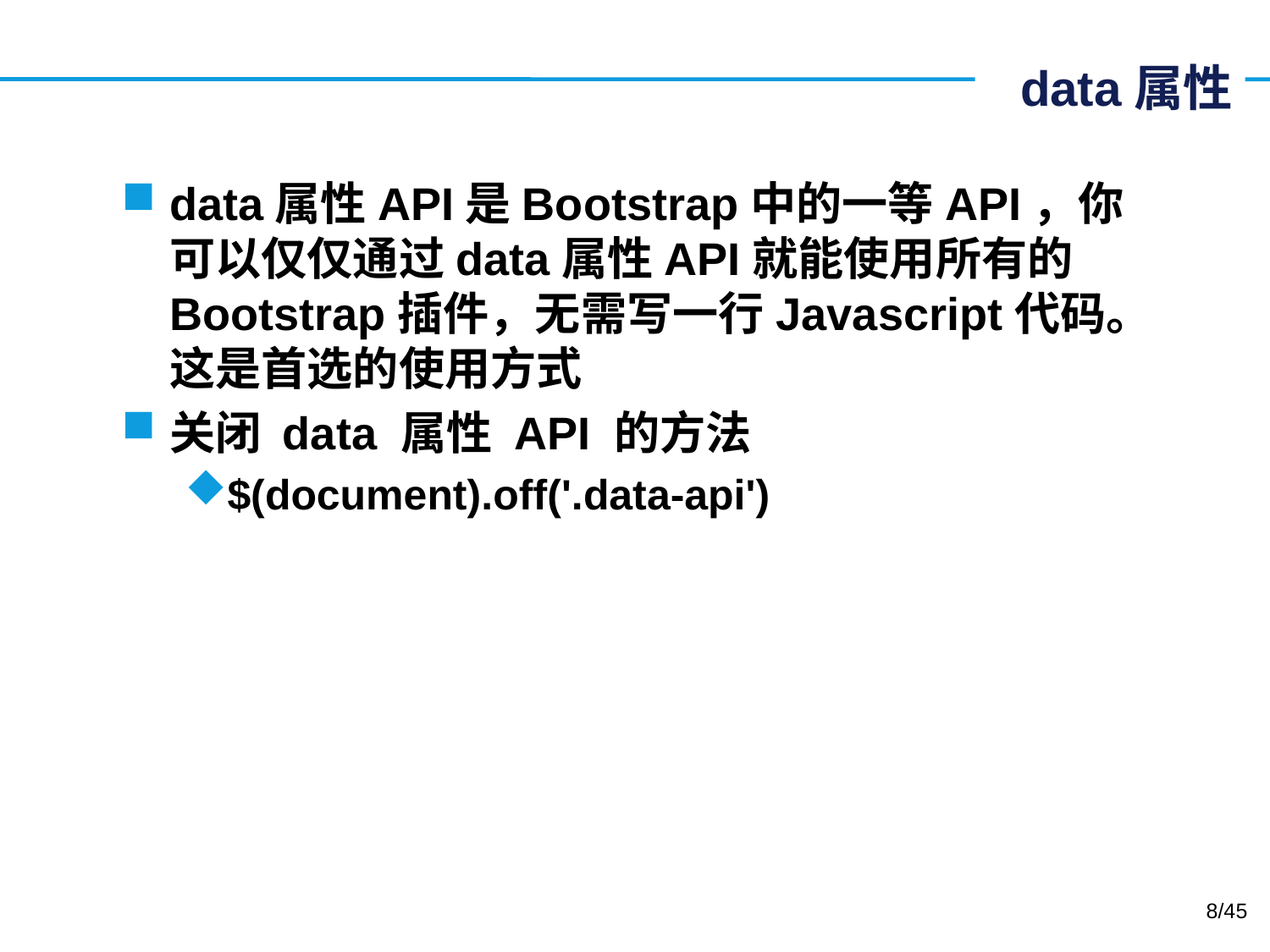

# data属性
data属性API是Bootstrap中的一等API，你可以仅仅通过data属性API就能使用所有的Bootstrap插件，无需写一行Javascript代码。这是首选的使用方式
关闭 data 属性 API 的方法
$(document).off('.data-api')

8/45